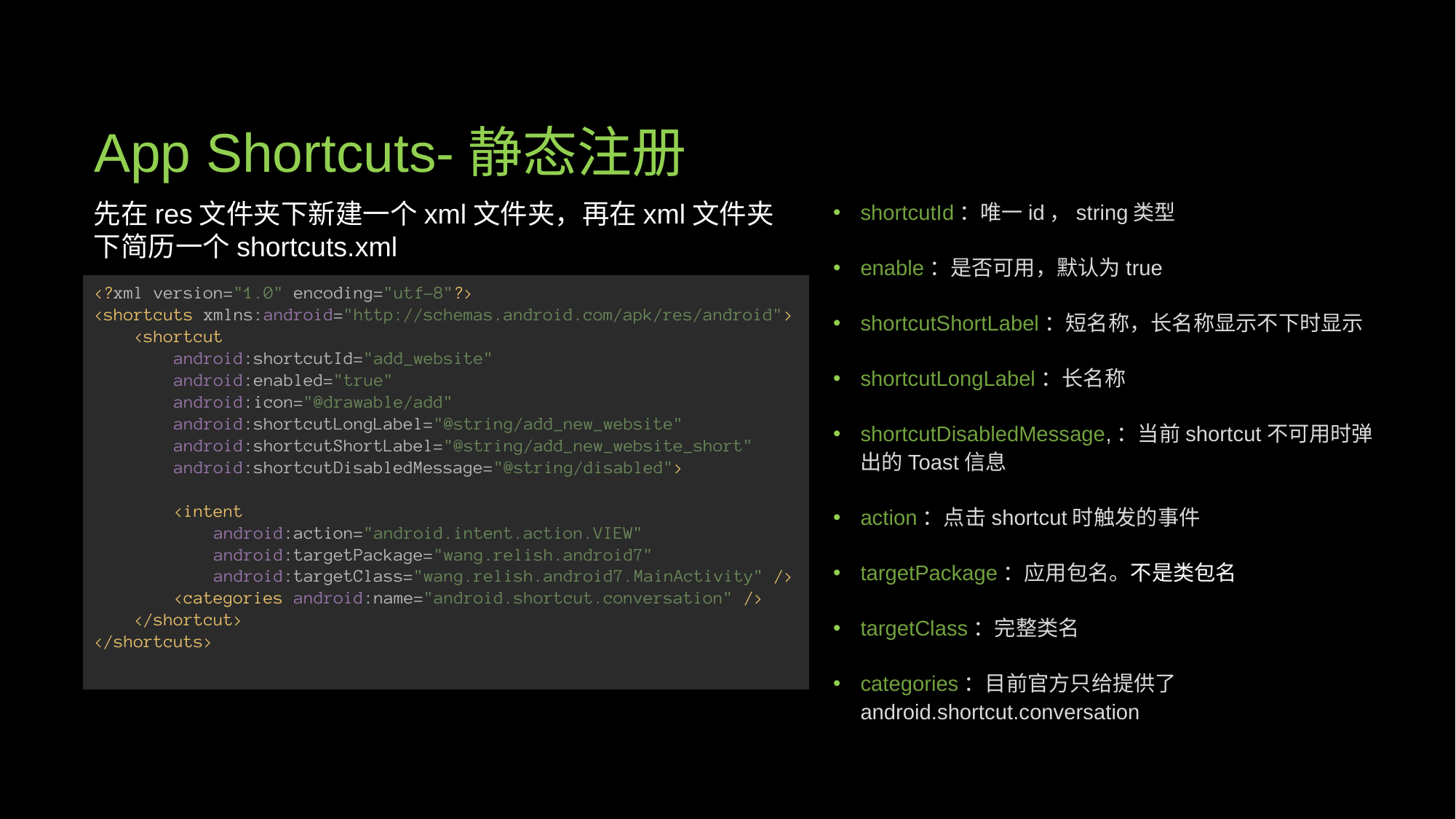

# App Shortcuts-静态注册
先在res文件夹下新建一个xml文件夹，再在xml文件夹下简历一个shortcuts.xml
shortcutId：唯一id，string类型
enable：是否可用，默认为true
shortcutShortLabel：短名称，长名称显示不下时显示
shortcutLongLabel：长名称
shortcutDisabledMessage,：当前shortcut不可用时弹出的Toast信息
action：点击shortcut时触发的事件
targetPackage：应用包名。不是类包名
targetClass：完整类名
categories：目前官方只给提供了android.shortcut.conversation

<?xml version="1.0" encoding="utf-8"?>
<shortcuts xmlns:android="http://schemas.android.com/apk/res/android">
    <shortcut
        android:shortcutId="add_website"
        android:enabled="true"
        android:icon="@drawable/add"
        android:shortcutLongLabel="@string/add_new_website"
        android:shortcutShortLabel="@string/add_new_website_short"
        android:shortcutDisabledMessage="@string/disabled">
        <intent
            android:action="android.intent.action.VIEW"
            android:targetPackage="wang.relish.android7"
            android:targetClass="wang.relish.android7.MainActivity" />
        <categories android:name="android.shortcut.conversation" />
    </shortcut>
</shortcuts>